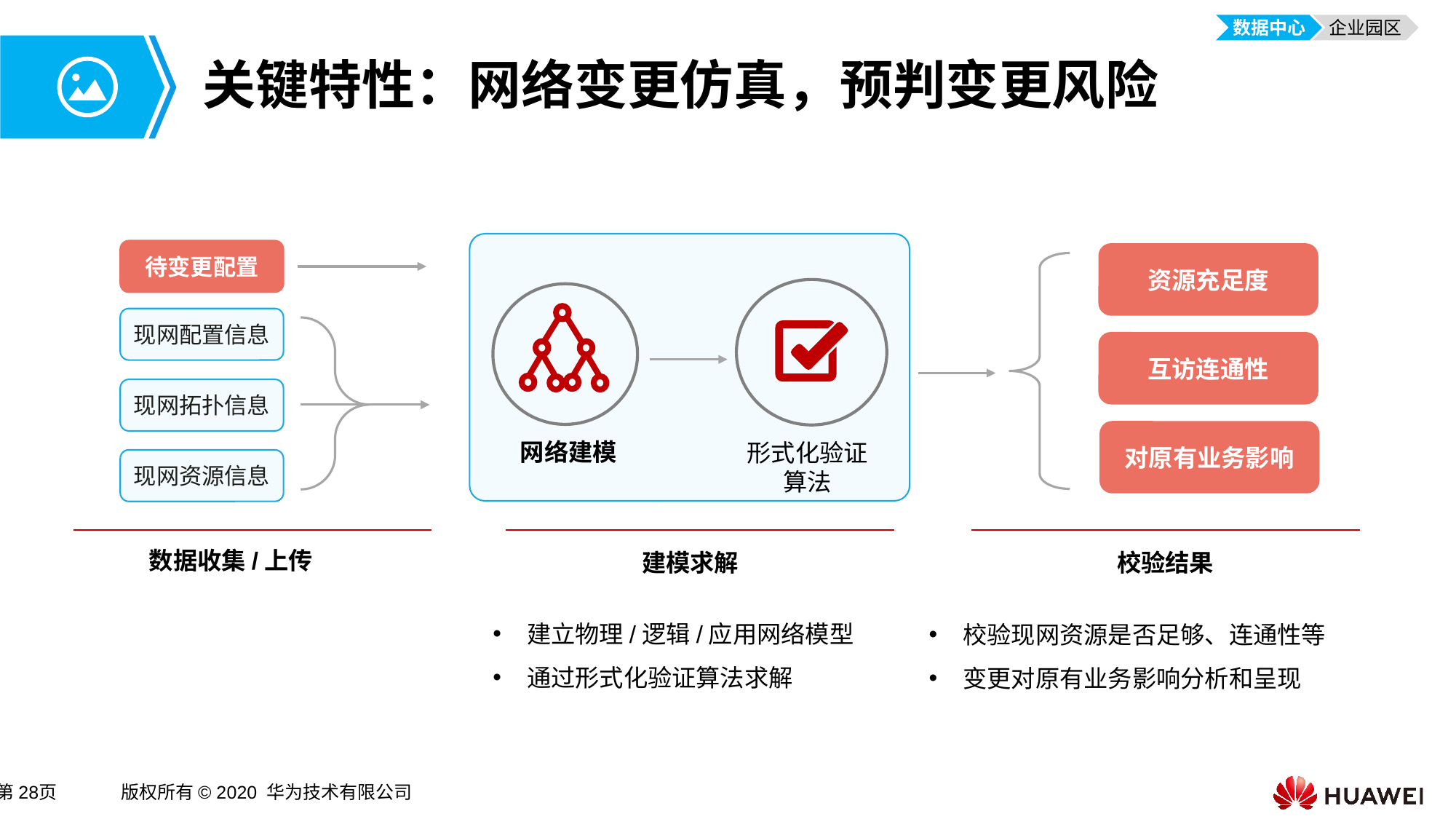

数据中心
企业园区
# 关键特性：网络变更仿真，预判变更风险

待变更配置
资源充足度

现网配置信息

互访连通性
现网拓扑信息
对原有业务影响
网络建模
形式化验证算法
现网资源信息
数据收集/上传
建模求解
校验结果
建立物理/逻辑/应用网络模型
通过形式化验证算法求解
校验现网资源是否足够、连通性等
变更对原有业务影响分析和呈现